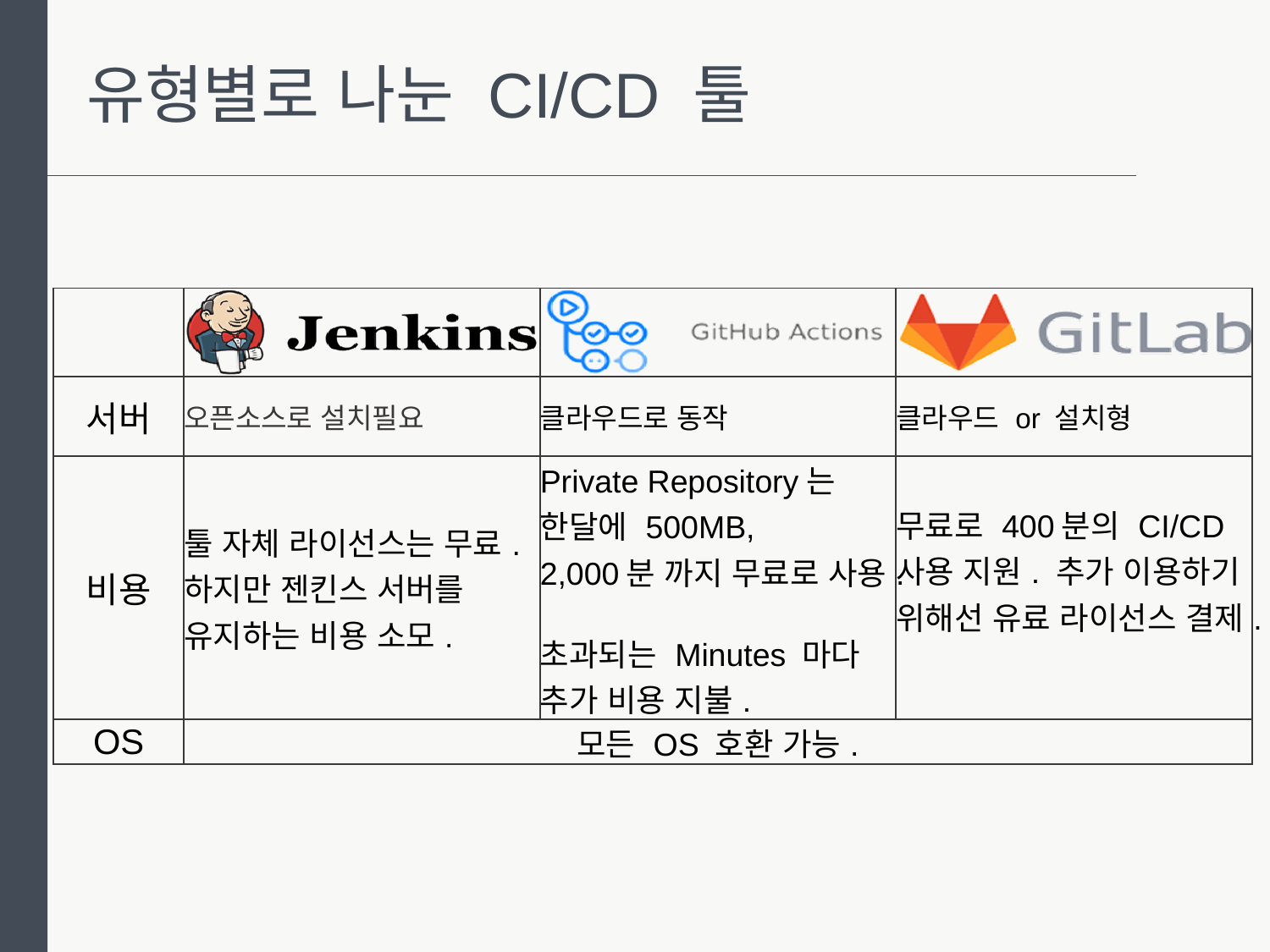

유형별로 나눈 CI/CD 툴
|  |  |  |  |
| --- | --- | --- | --- |
| 서버 | 오픈소스로 설치필요 | 클라우드로 동작 | 클라우드 or 설치형 |
| 비용 | 툴 자체 라이선스는 무료. 하지만 젠킨스 서버를 유지하는 비용 소모. | Private Repository는 한달에 500MB, 2,000분 까지 무료로 사용. 초과되는 Minutes 마다 추가 비용 지불. | 무료로 400분의 CI/CD 사용 지원. 추가 이용하기 위해선 유료 라이선스 결제. |
| OS | 모든 OS 호환 가능. |  |  |